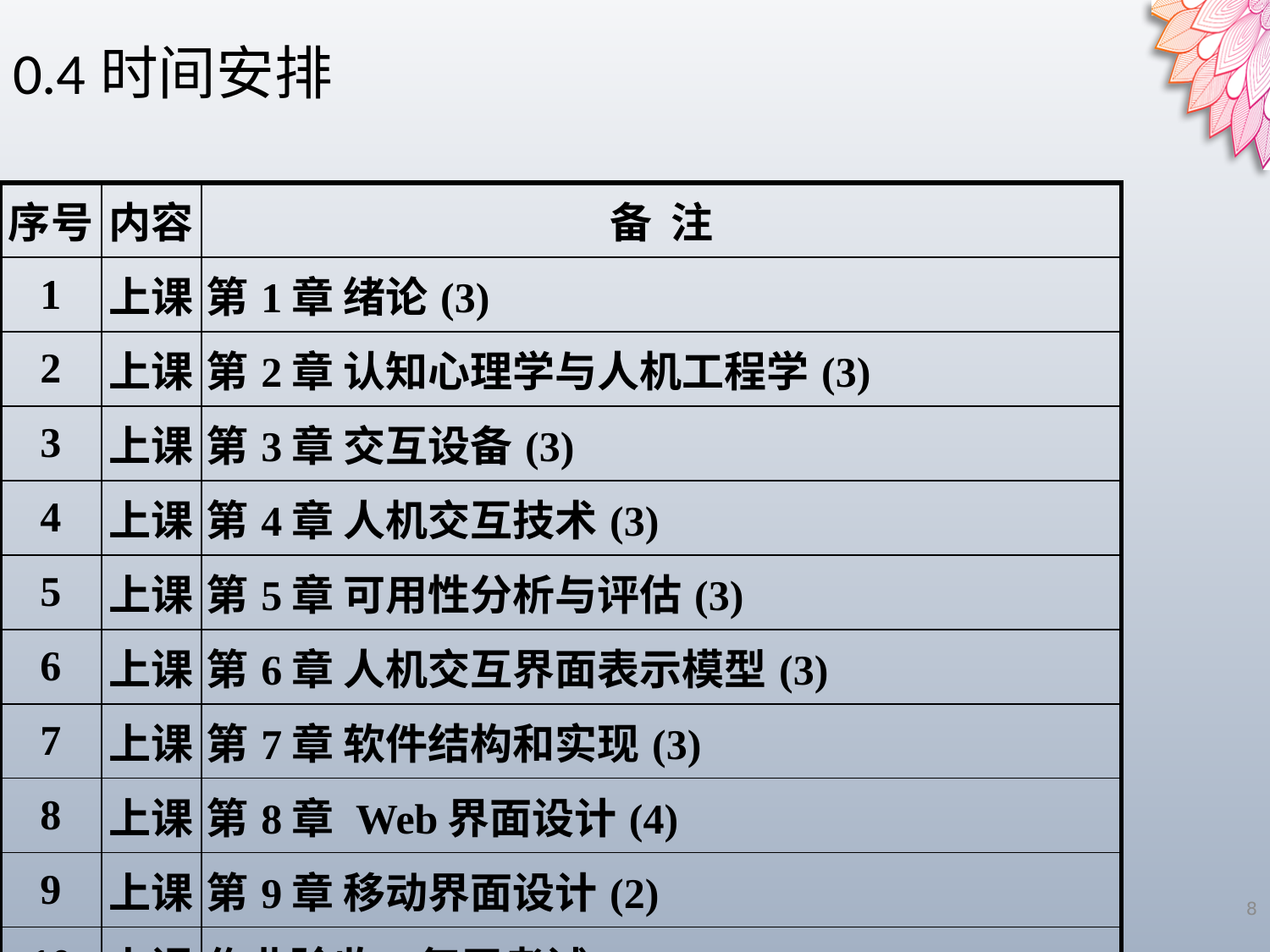

0.4时间安排
| 序号 | 内容 | 备 注 |
| --- | --- | --- |
| 1 | 上课 | 第1章 绪论(3) |
| 2 | 上课 | 第2章 认知心理学与人机工程学(3) |
| 3 | 上课 | 第3章 交互设备(3) |
| 4 | 上课 | 第4章 人机交互技术(3) |
| 5 | 上课 | 第5章 可用性分析与评估(3) |
| 6 | 上课 | 第6章 人机交互界面表示模型(3) |
| 7 | 上课 | 第7章 软件结构和实现(3) |
| 8 | 上课 | 第8章 Web界面设计(4) |
| 9 | 上课 | 第9章 移动界面设计(2) |
| 10 | 上课 | 作业验收、复习考试 |
8